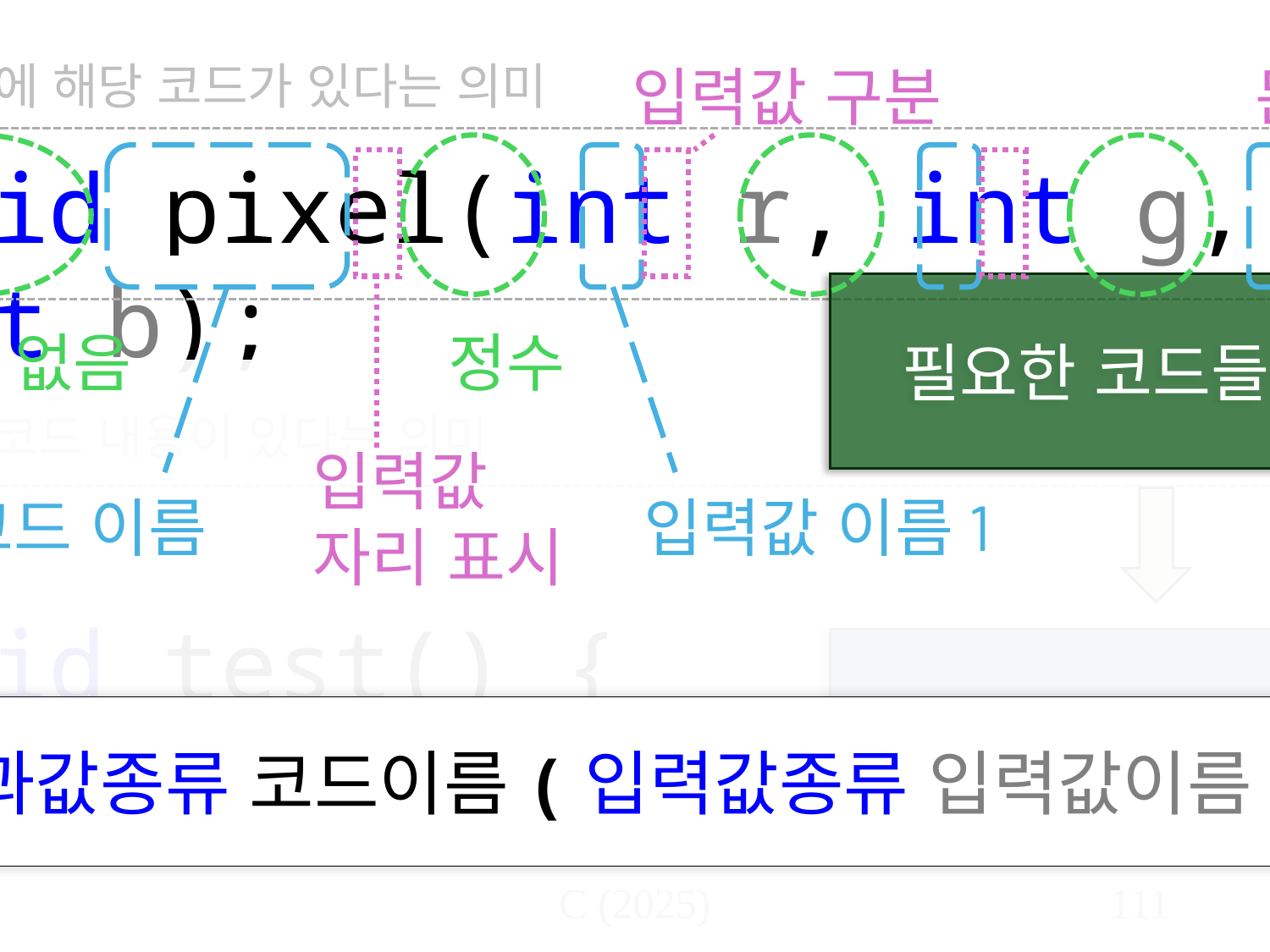

다른 곳에 해당 코드가 있다는 의미
입력값 구분
문장 끝

void pixel(int r, int g, int b);

void test() {
	pixel(0, 0, 255);
}

필요한 코드들 나열
결과값 없음
정수

새로운 코드 내용이 있다는 의미
입력값
자리 표시
코드 이름
입력값 이름1

새로운 코드 적기
결과값종류 코드이름(입력값종류 입력값이름);
C (2025)
111